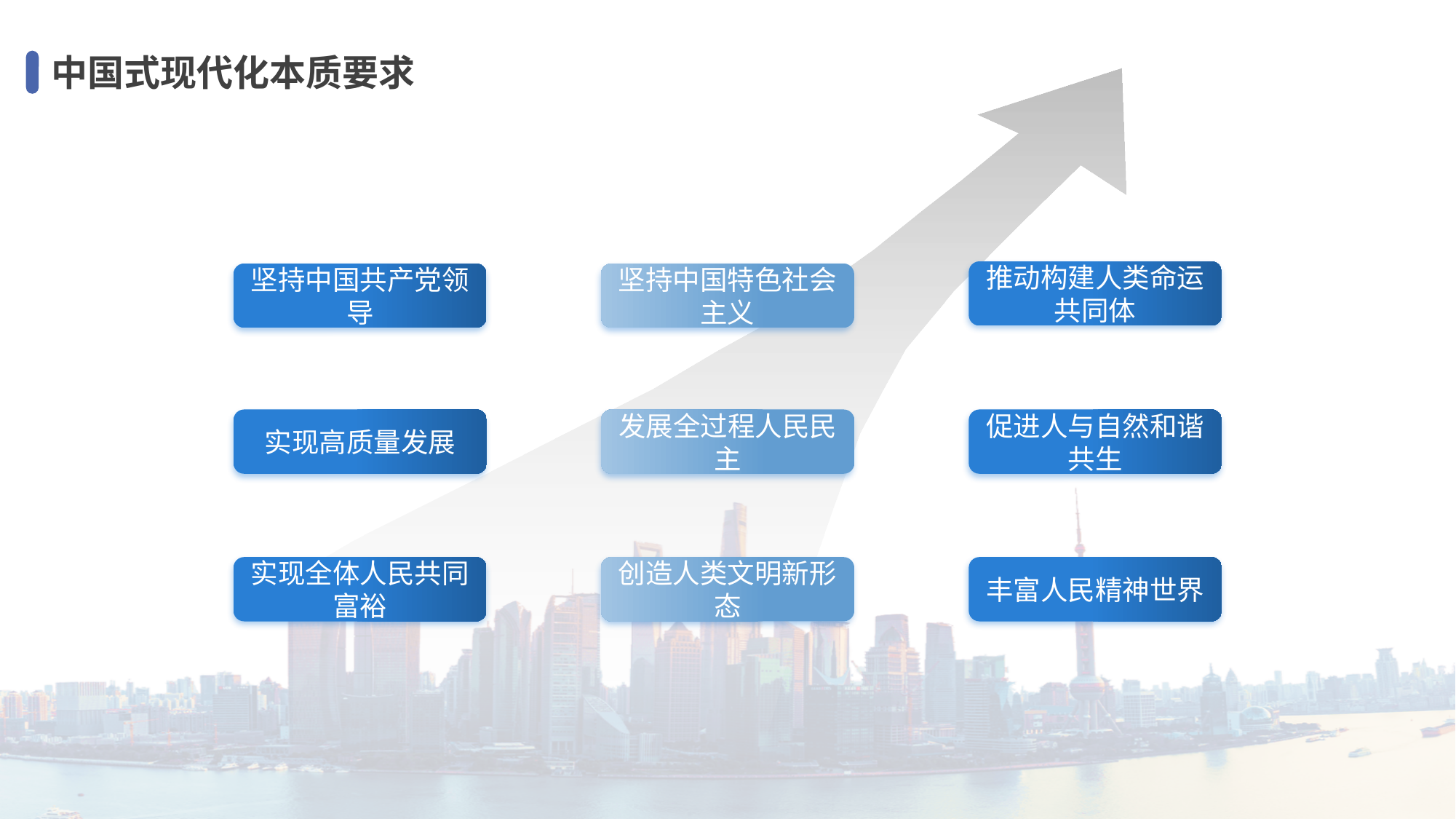

中国式现代化本质要求

推动构建人类命运共同体
坚持中国共产党领导
坚持中国特色社会主义
实现高质量发展
发展全过程人民民主
促进人与自然和谐共生
实现全体人民共同富裕
丰富人民精神世界
创造人类文明新形态